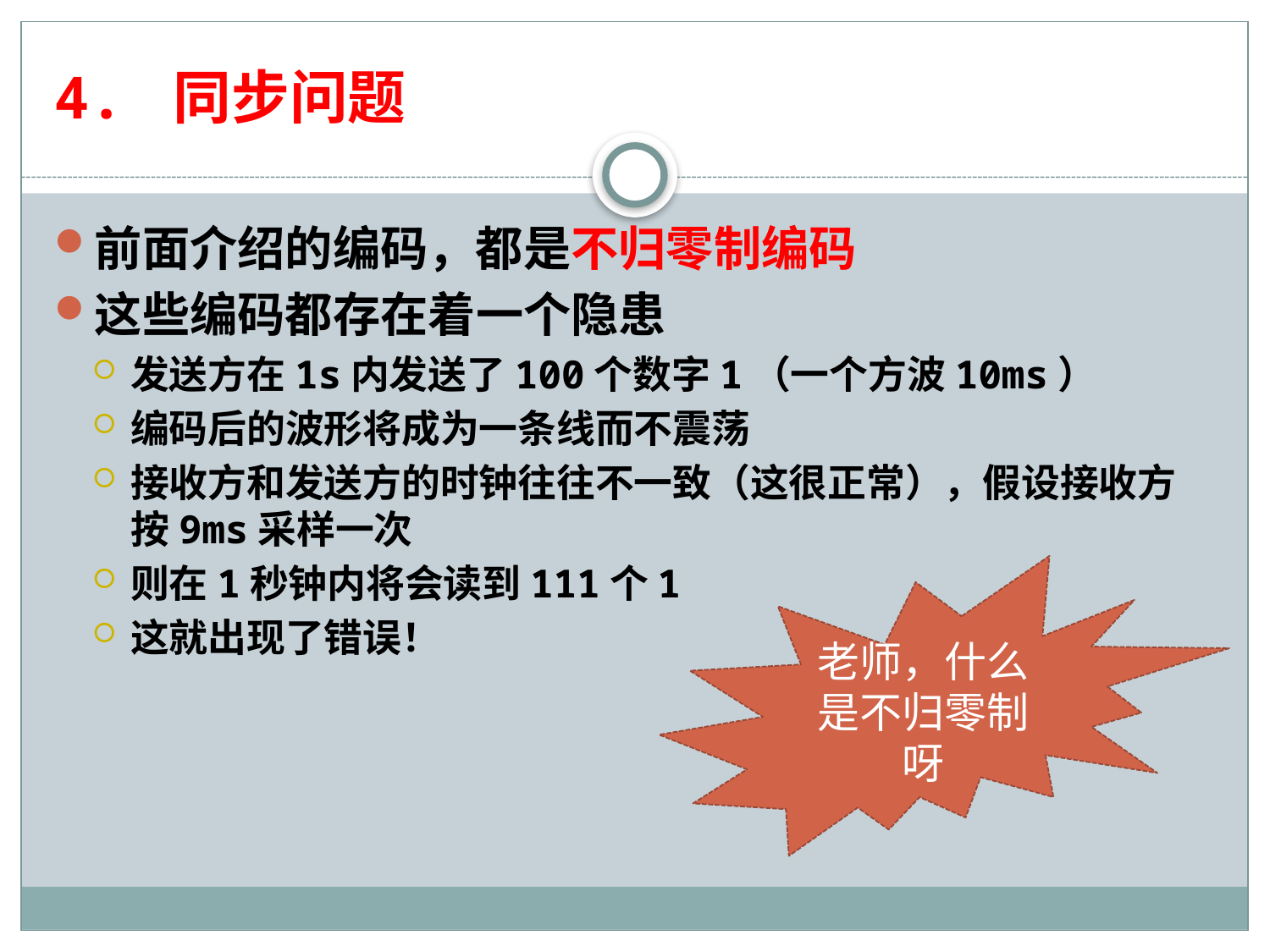

# 4. 同步问题
前面介绍的编码，都是不归零制编码
这些编码都存在着一个隐患
发送方在1s内发送了100个数字1（一个方波10ms）
编码后的波形将成为一条线而不震荡
接收方和发送方的时钟往往不一致（这很正常），假设接收方按9ms采样一次
则在1秒钟内将会读到111个1
这就出现了错误！
老师，什么是不归零制呀